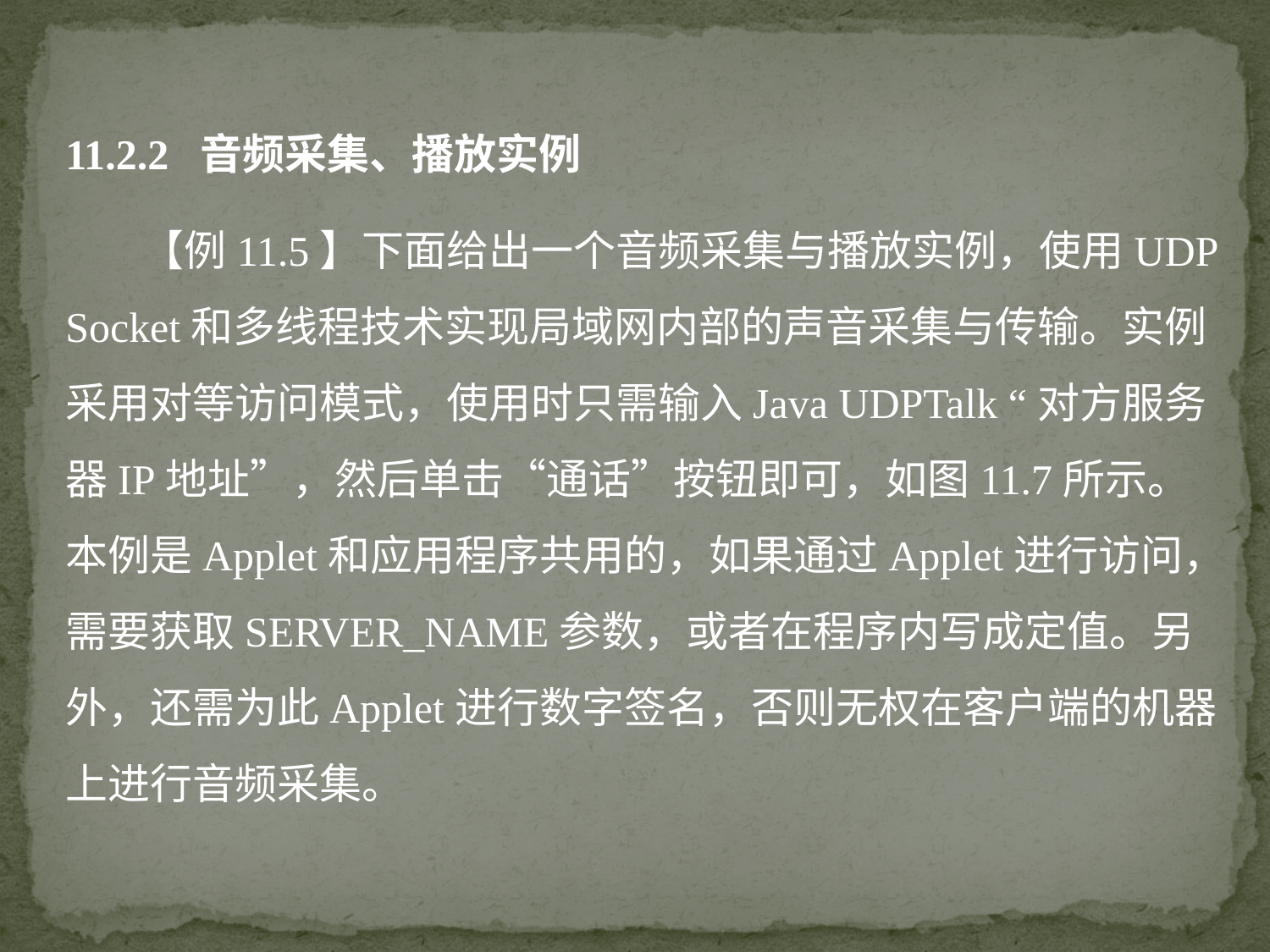

11.2.2  音频采集、播放实例
       【例11.5】下面给出一个音频采集与播放实例，使用UDP Socket和多线程技术实现局域网内部的声音采集与传输。实例采用对等访问模式，使用时只需输入Java UDPTalk “对方服务器IP地址”，然后单击“通话”按钮即可，如图11.7所示。本例是Applet和应用程序共用的，如果通过Applet进行访问，需要获取SERVER_NAME参数，或者在程序内写成定值。另外，还需为此Applet进行数字签名，否则无权在客户端的机器上进行音频采集。